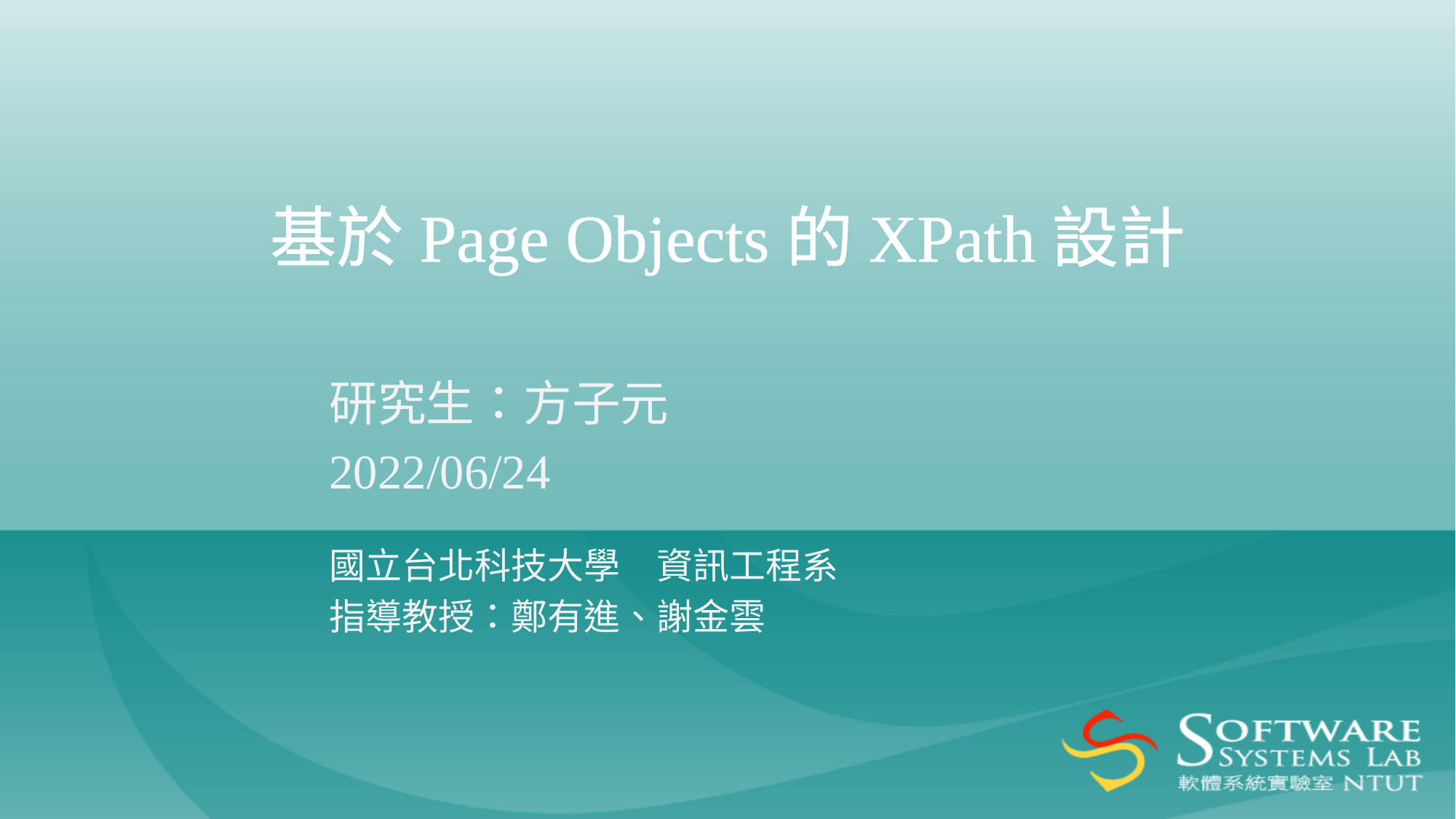

# 基於Page Objects的XPath設計
研究生：方子元
2022/06/24

國立台北科技大學　資訊工程系
指導教授：鄭有進、謝金雲